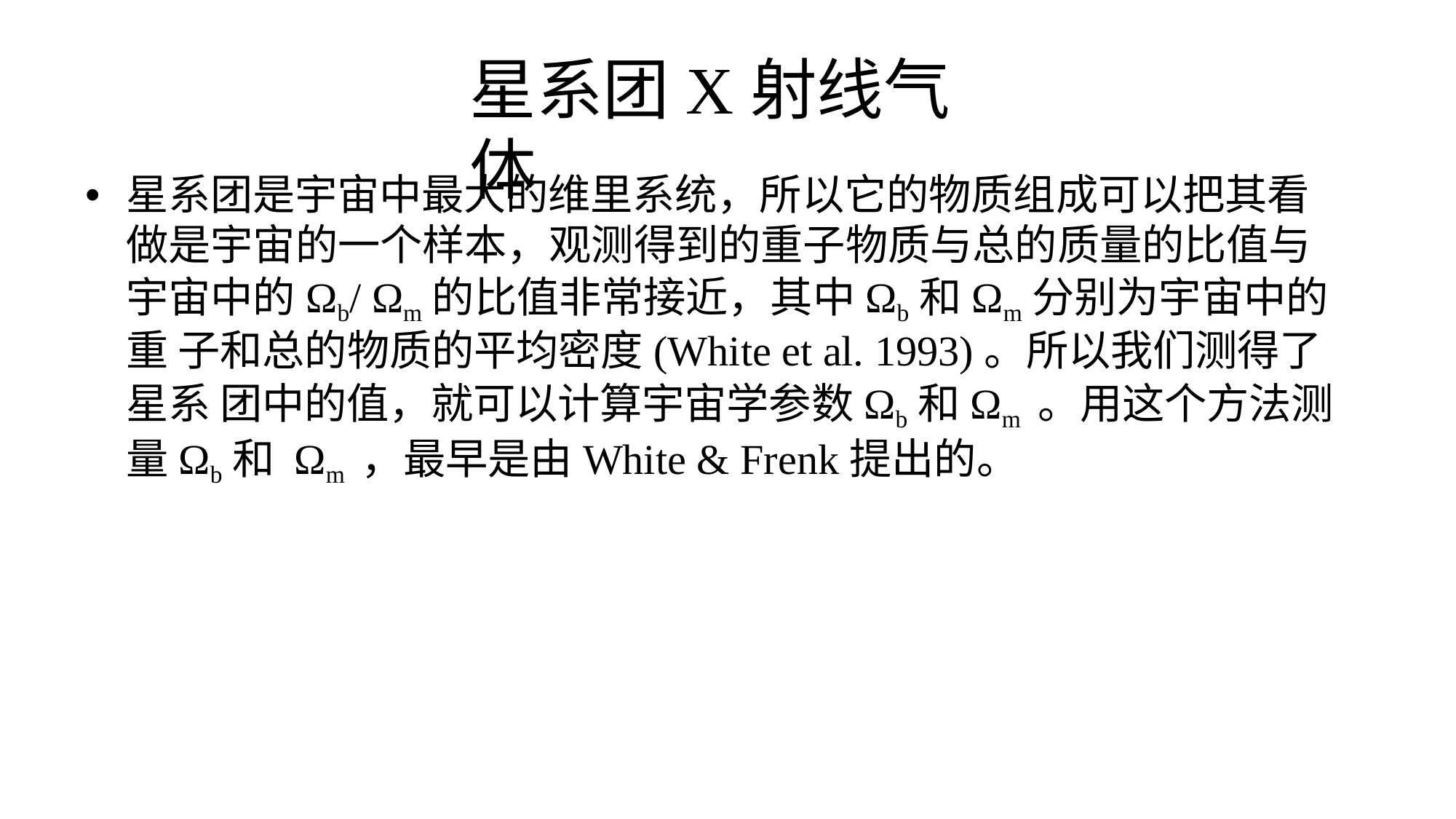

# 星系团X射线气体
星系团是宇宙中最大的维里系统，所以它的物质组成可以把其看 做是宇宙的一个样本，观测得到的重子物质与总的质量的比值与 宇宙中的Ωb/ Ωm的比值非常接近，其中Ωb和Ωm分别为宇宙中的重 子和总的物质的平均密度(White et al. 1993)。所以我们测得了星系 团中的值，就可以计算宇宙学参数Ωb和Ωm 。用这个方法测量Ωb和 Ωm ，最早是由White & Frenk提出的。